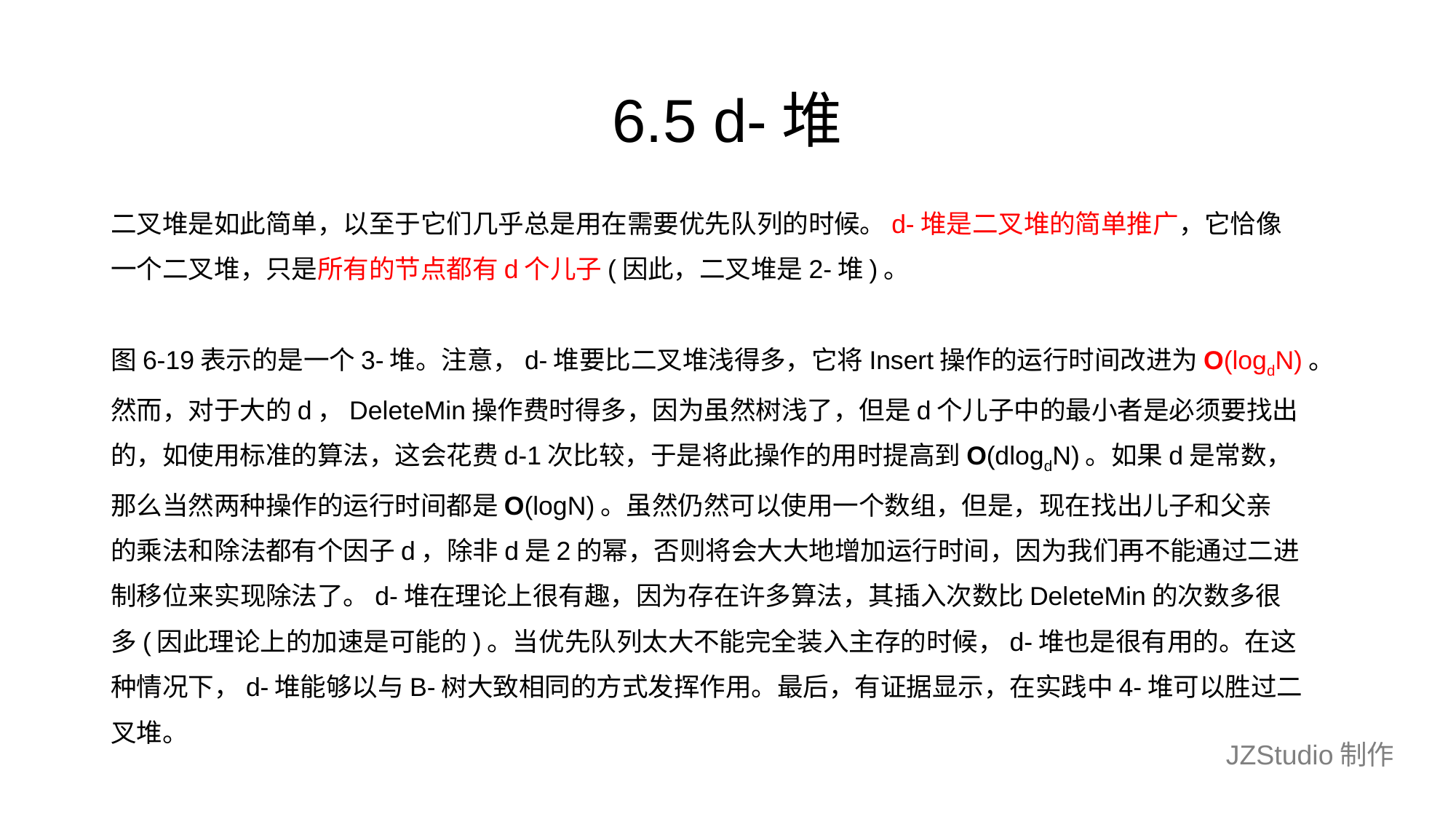

# 6.5 d-堆
二叉堆是如此简单，以至于它们几乎总是用在需要优先队列的时候。d-堆是二叉堆的简单推广，它恰像
一个二叉堆，只是所有的节点都有d个儿子(因此，二叉堆是2-堆)。

图6-19表示的是一个3-堆。注意，d-堆要比二叉堆浅得多，它将Insert操作的运行时间改进为O(logdN)。
然而，对于大的d，DeleteMin操作费时得多，因为虽然树浅了，但是d个儿子中的最小者是必须要找出
的，如使用标准的算法，这会花费d-1次比较，于是将此操作的用时提高到O(dlogdN)。如果d是常数，
那么当然两种操作的运行时间都是O(logN)。虽然仍然可以使用一个数组，但是，现在找出儿子和父亲
的乘法和除法都有个因子d，除非d是2的幂，否则将会大大地增加运行时间，因为我们再不能通过二进
制移位来实现除法了。d-堆在理论上很有趣，因为存在许多算法，其插入次数比DeleteMin的次数多很
多(因此理论上的加速是可能的)。当优先队列太大不能完全装入主存的时候，d-堆也是很有用的。在这
种情况下，d-堆能够以与B-树大致相同的方式发挥作用。最后，有证据显示，在实践中4-堆可以胜过二
叉堆。